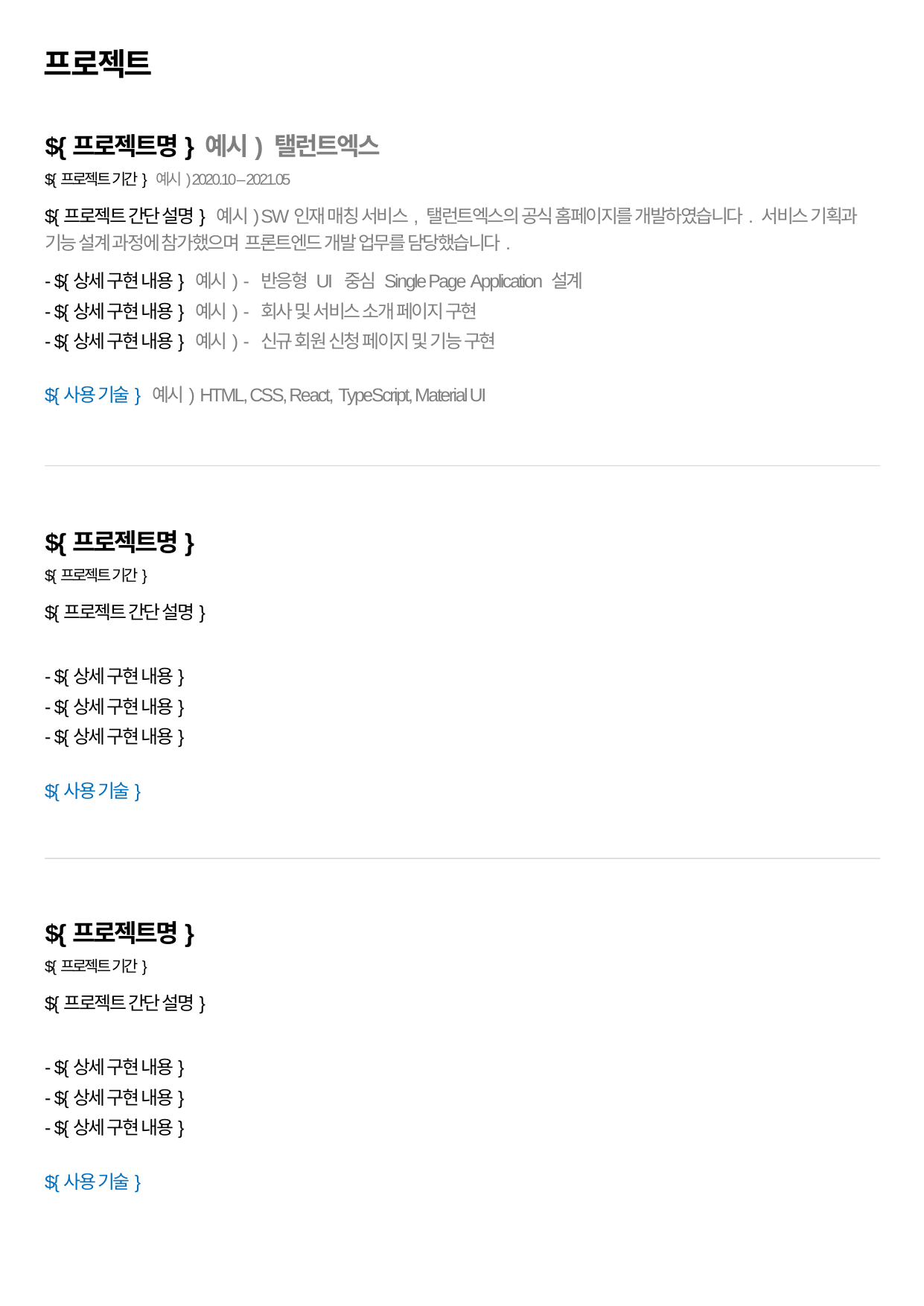

프로젝트
${프로젝트명} 예시) 탤런트엑스
${프로젝트 기간}  예시) 2020.10 – 2021.05
${프로젝트 간단 설명}  예시) SW인재 매칭 서비스, 탤런트엑스의 공식 홈페이지를 개발하였습니다. 서비스 기획과 기능 설계 과정에 참가했으며  프론트엔드 개발 업무를 담당했습니다.
- ${상세 구현 내용}  예시)  -  반응형 UI  중심 Single Page  Application 설계
- ${상세 구현 내용}  예시)  -  회사 및 서비스 소개 페이지 구현
- ${상세 구현 내용}  예시)  -  신규 회원 신청 페이지 및 기능 구현
${사용 기술}  예시)  HTML, CSS, React,  TypeScript, Material UI

${프로젝트명}
${프로젝트 기간}
${프로젝트 간단 설명}
- ${상세 구현 내용}
- ${상세 구현 내용}
- ${상세 구현 내용}
${사용 기술}

${프로젝트명}
${프로젝트 기간}
${프로젝트 간단 설명}
- ${상세 구현 내용}
- ${상세 구현 내용}
- ${상세 구현 내용}
${사용 기술}